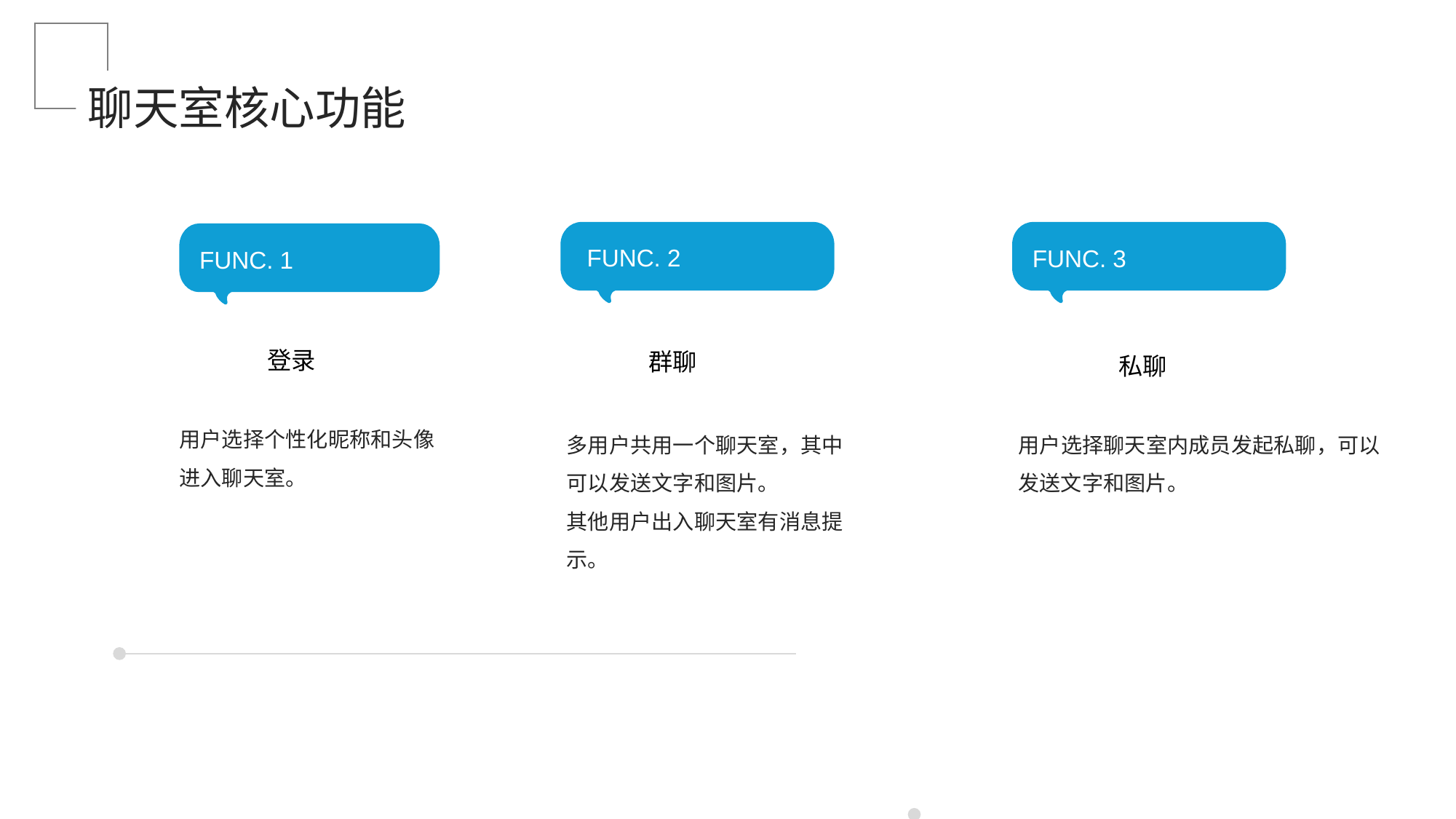

聊天室核心功能

FUNC. 2
FUNC. 3
FUNC. 1
登录
群聊
私聊
用户选择个性化昵称和头像进入聊天室。
多用户共用一个聊天室，其中可以发送文字和图片。
其他用户出入聊天室有消息提示。
用户选择聊天室内成员发起私聊，可以发送文字和图片。